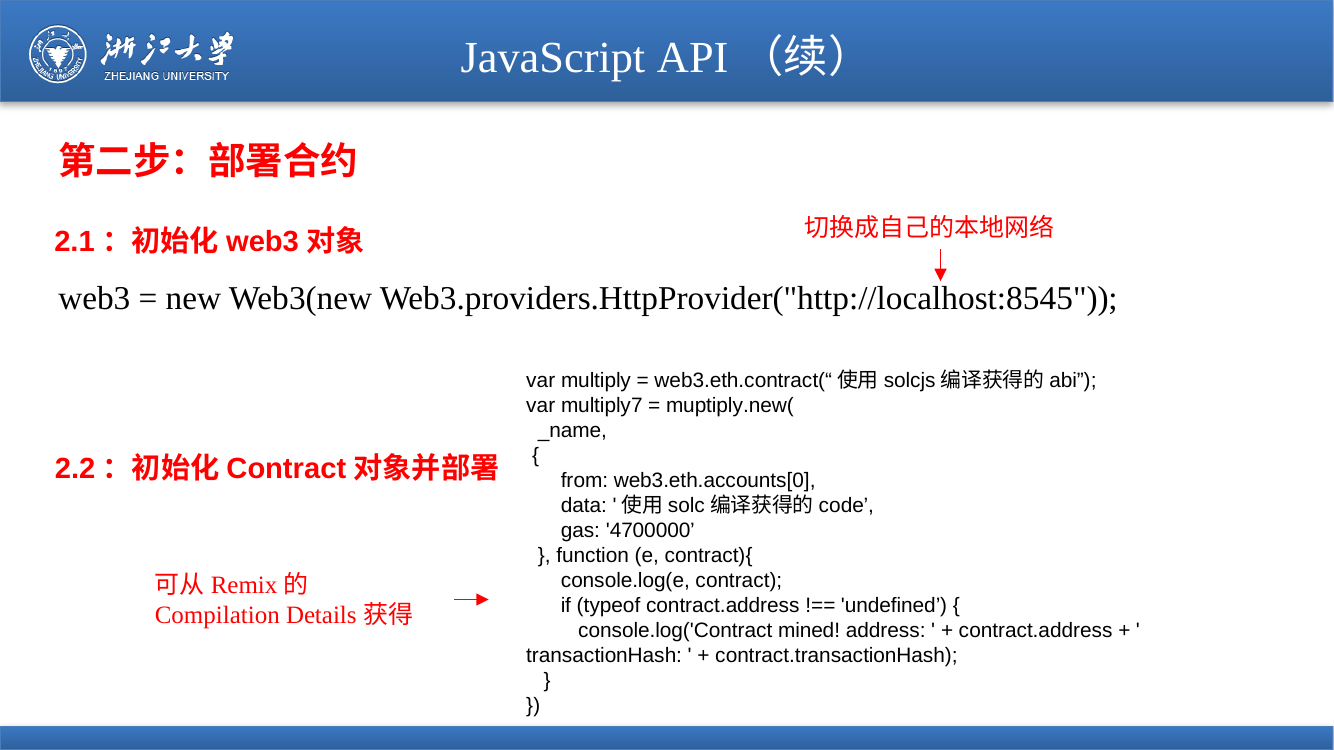

# JavaScript API（续）
第二步：部署合约
切换成自己的本地网络
2.1：初始化web3对象
web3 = new Web3(new Web3.providers.HttpProvider("http://localhost:8545"));
var multiply = web3.eth.contract(“使用solcjs编译获得的abi”);
var multiply7 = muptiply.new(
  _name,
 {
      from: web3.eth.accounts[0],
      data: '使用solc编译获得的code’,
      gas: '4700000’
  }, function (e, contract){
      console.log(e, contract);
      if (typeof contract.address !== 'undefined’) {
         console.log('Contract mined! address: ' + contract.address + ' transactionHash: ' + contract.transactionHash);
   }
})
2.2：初始化Contract对象并部署
可从Remix的Compilation Details获得